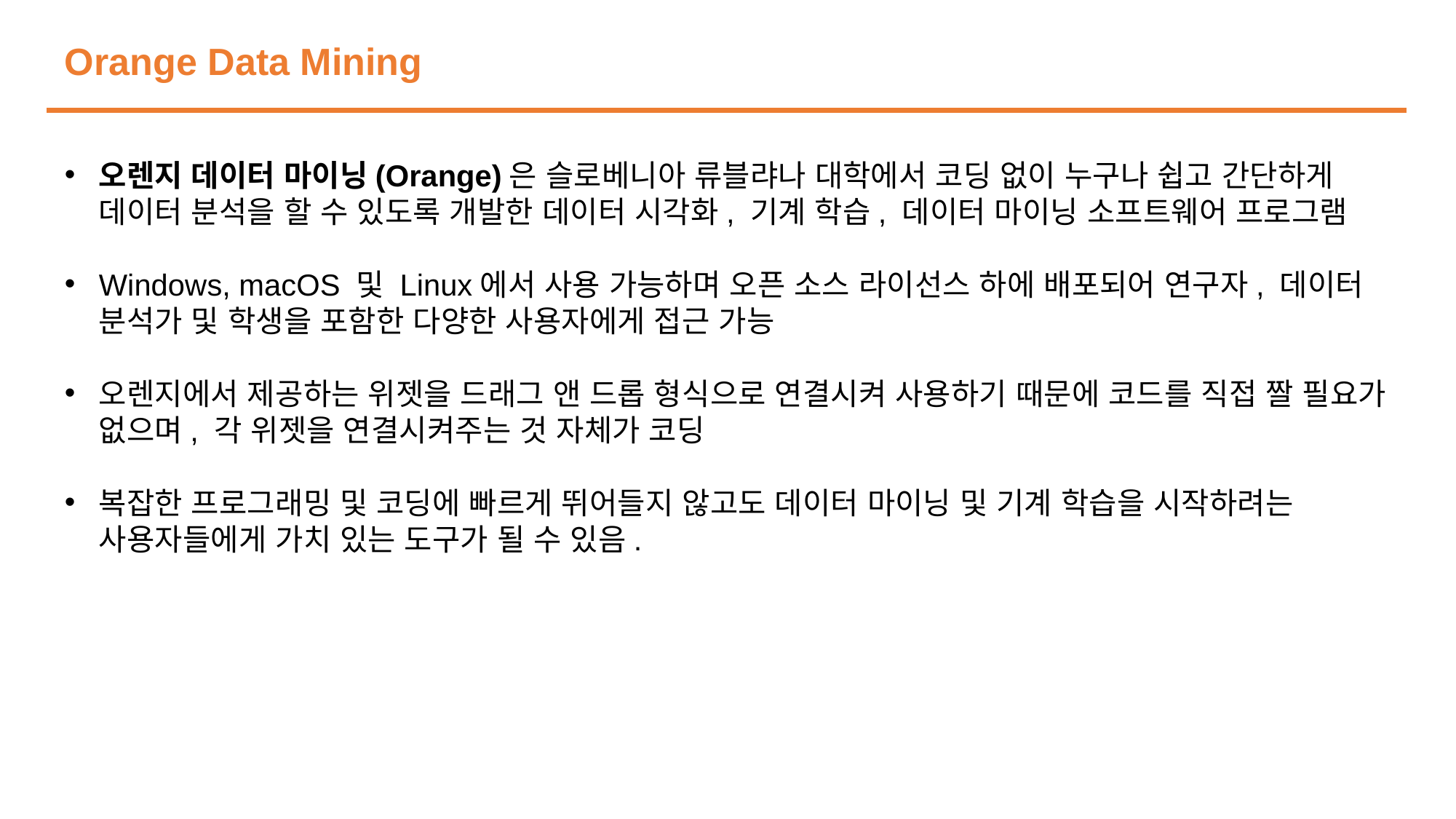

Orange Data Mining
오렌지 데이터 마이닝(Orange)은 슬로베니아 류블랴나 대학에서 코딩 없이 누구나 쉽고 간단하게 데이터 분석을 할 수 있도록 개발한 데이터 시각화, 기계 학습, 데이터 마이닝 소프트웨어 프로그램

Windows, macOS 및 Linux에서 사용 가능하며 오픈 소스 라이선스 하에 배포되어 연구자, 데이터 분석가 및 학생을 포함한 다양한 사용자에게 접근 가능

오렌지에서 제공하는 위젯을 드래그 앤 드롭 형식으로 연결시켜 사용하기 때문에 코드를 직접 짤 필요가 없으며, 각 위젯을 연결시켜주는 것 자체가 코딩

복잡한 프로그래밍 및 코딩에 빠르게 뛰어들지 않고도 데이터 마이닝 및 기계 학습을 시작하려는 사용자들에게 가치 있는 도구가 될 수 있음.